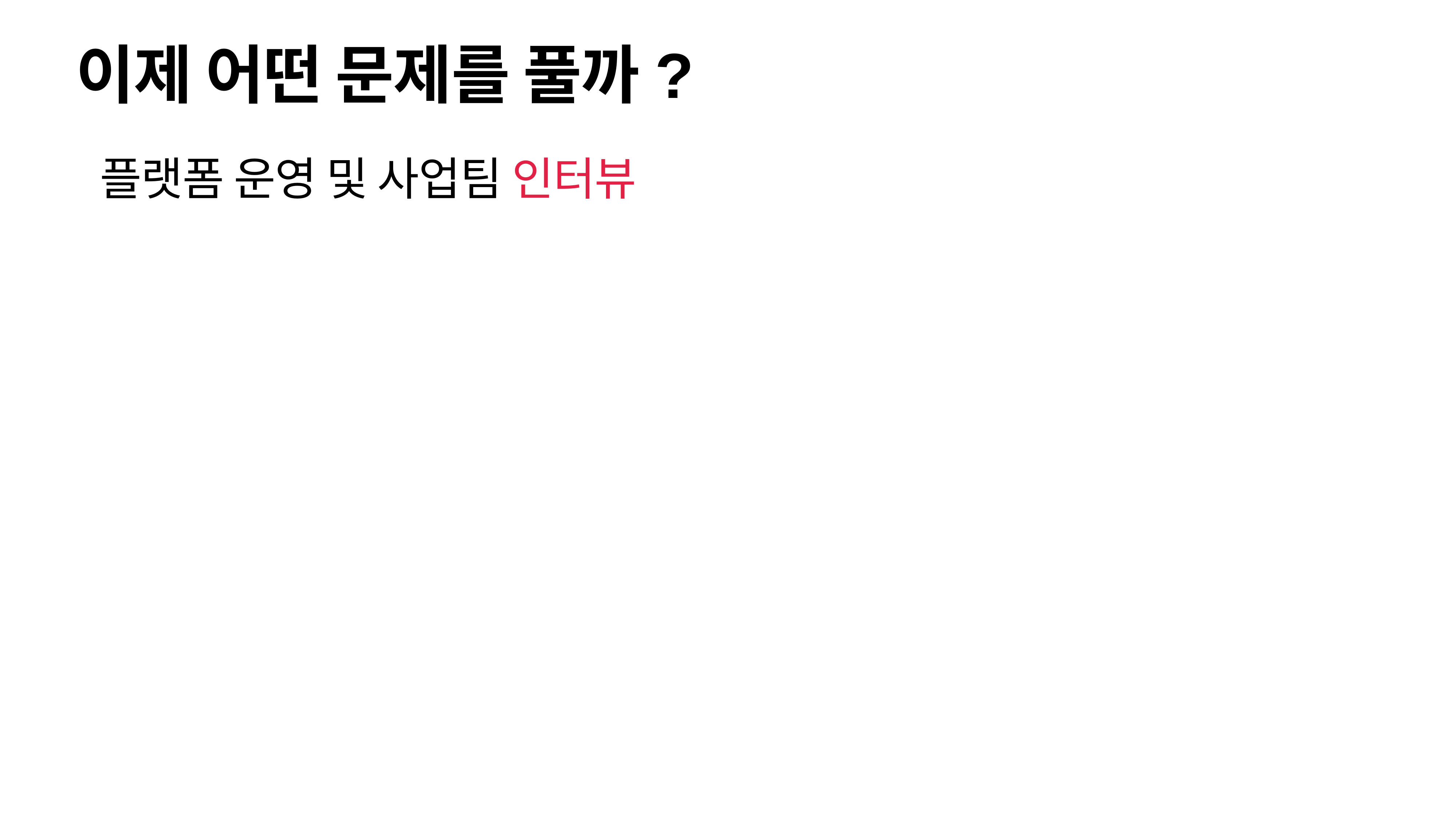

# 이제 어떤 문제를 풀까?
플랫폼 운영 및 사업팀 인터뷰